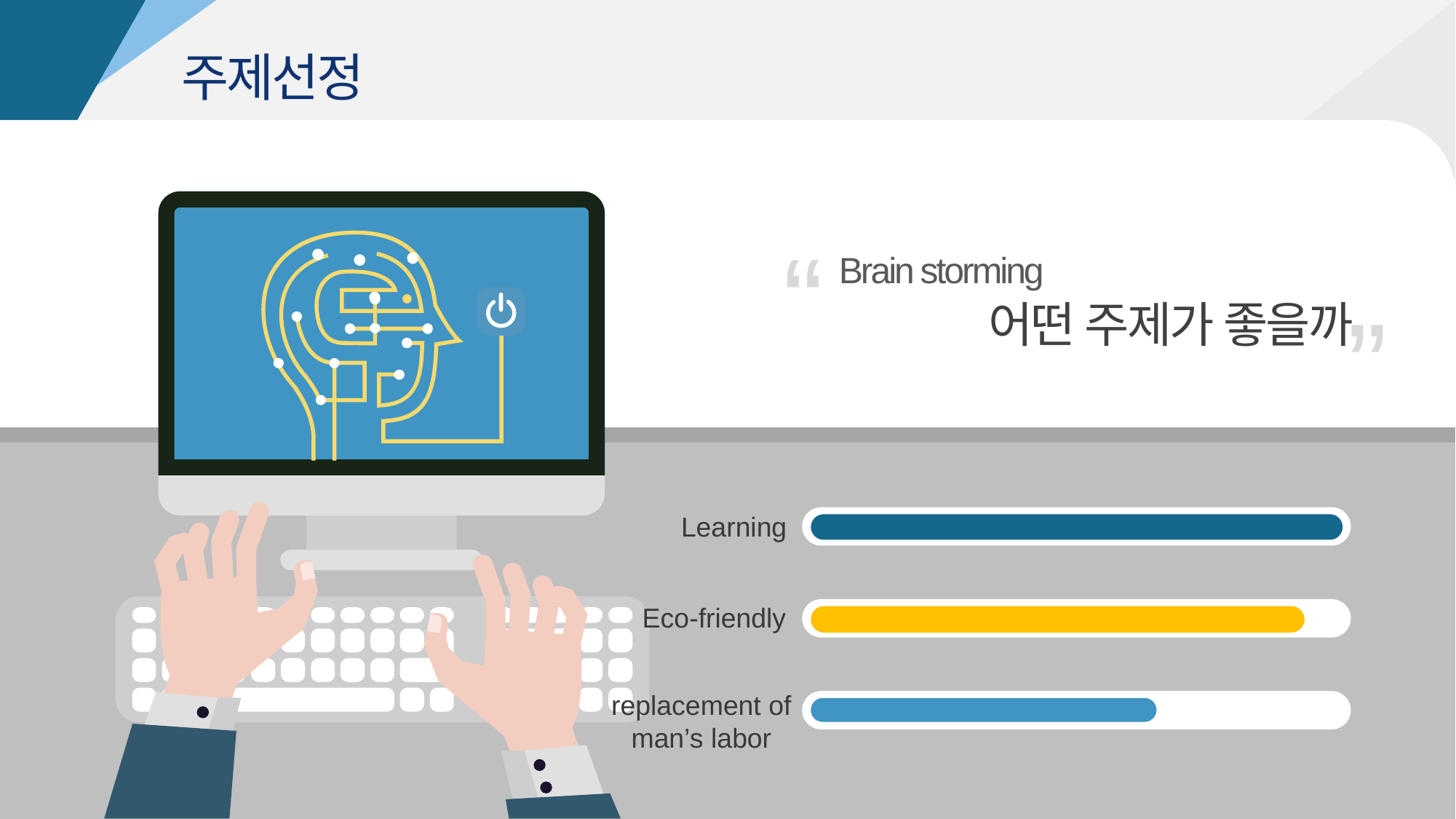

주제선정

“
Brain storming
어떤 주제가 좋을까
”

Learning

Eco-friendly

replacement of
man’s labor